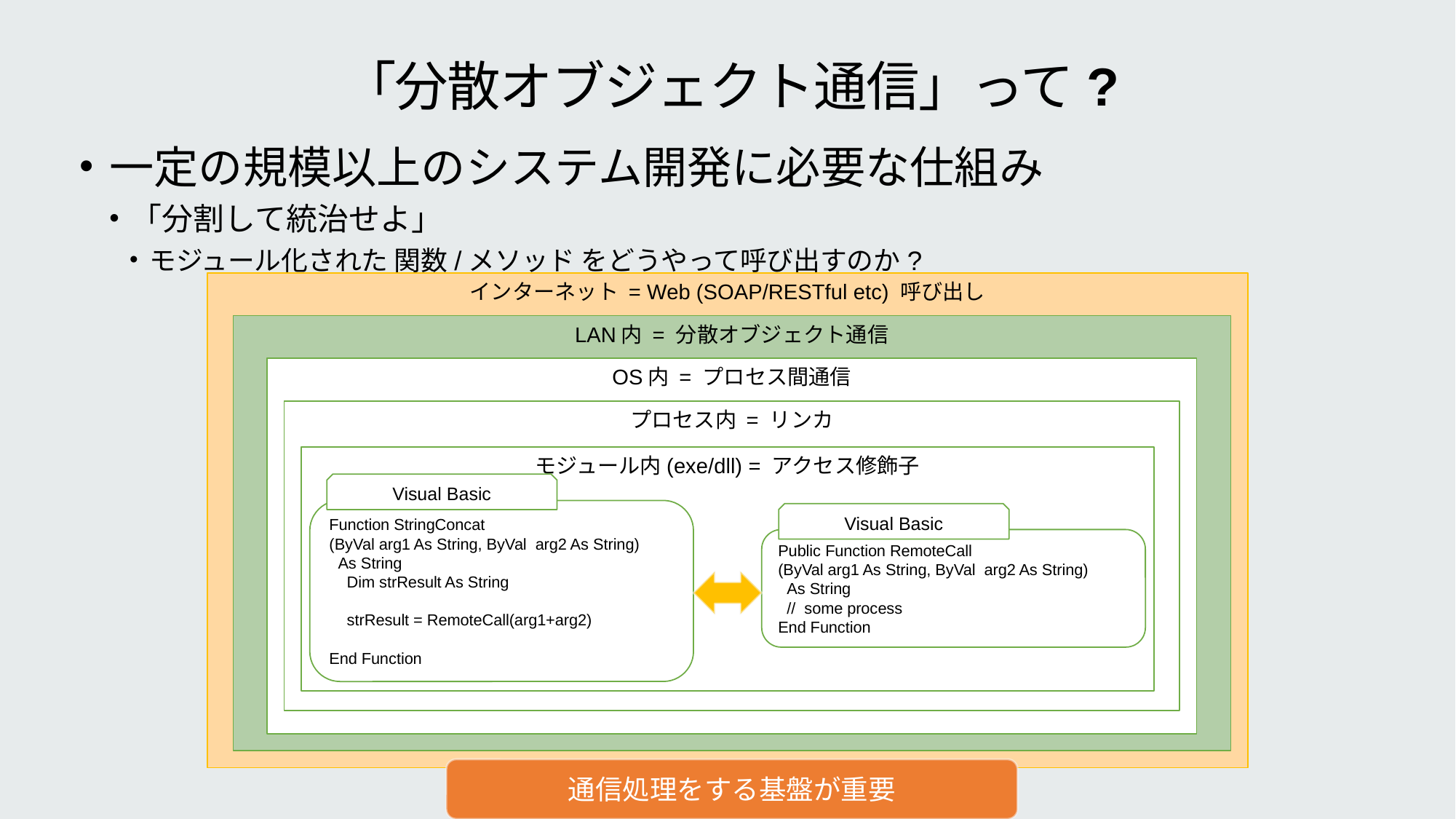

# 「分散オブジェクト通信」って?
一定の規模以上のシステム開発に必要な仕組み
「分割して統治せよ」
モジュール化された 関数/メソッド をどうやって呼び出すのか?

インターネット = Web (SOAP/RESTful etc) 呼び出し
LAN内 = 分散オブジェクト通信
OS内 = プロセス間通信
プロセス内 = リンカ
モジュール内(exe/dll) = アクセス修飾子
Visual Basic
Function StringConcat
(ByVal arg1 As String, ByVal  arg2 As String)
  As String
    Dim strResult As String

    strResult = RemoteCall(arg1+arg2)

End Function
Visual Basic
Public Function RemoteCall
(ByVal arg1 As String, ByVal  arg2 As String)
  As String
  //  some process
End Function

通信処理をする基盤が重要